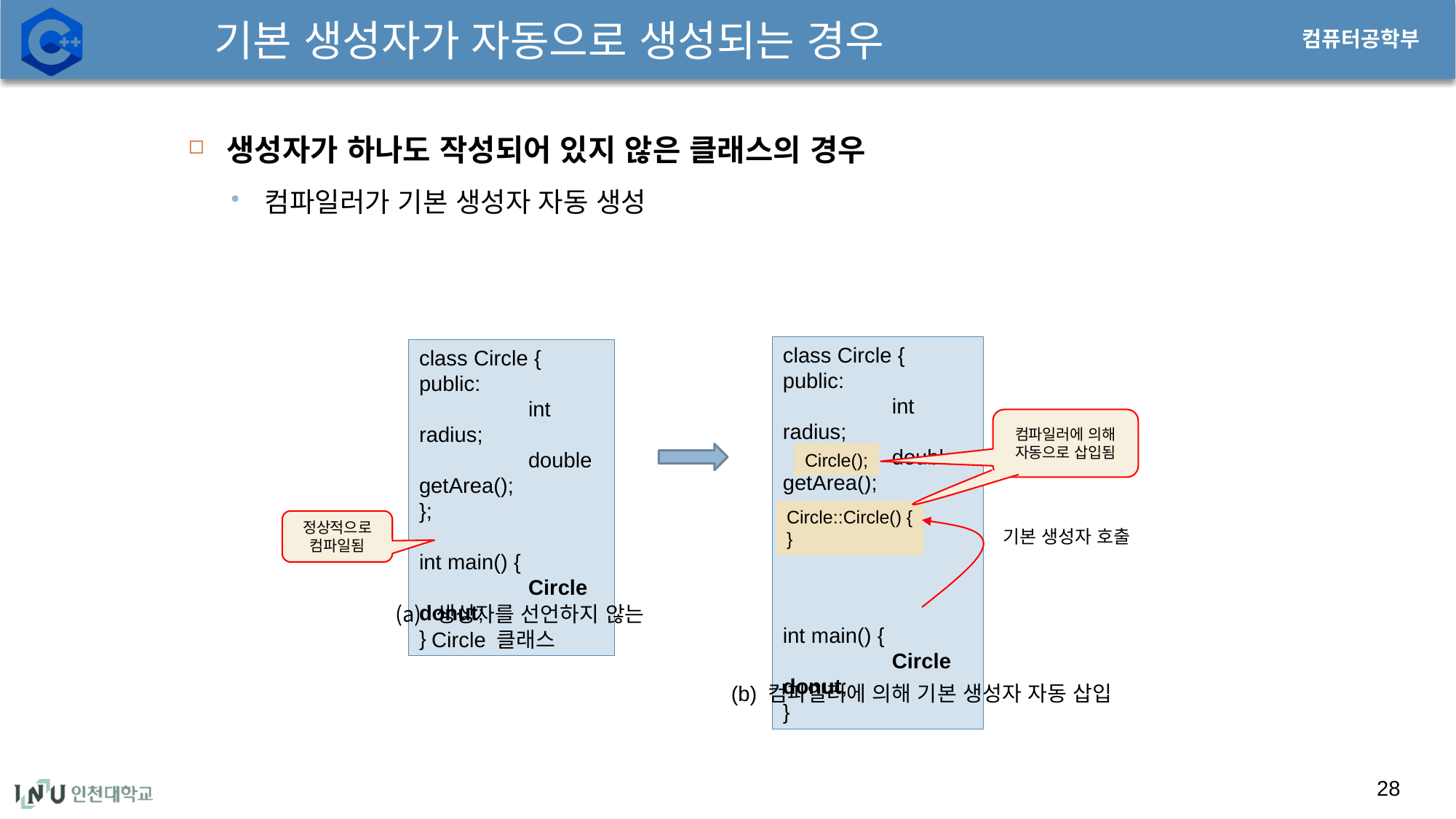

# 기본 생성자가 자동으로 생성되는 경우
생성자가 하나도 작성되어 있지 않은 클래스의 경우
컴파일러가 기본 생성자 자동 생성
class Circle {
public:
	int radius;
	double getArea();

};

int main() {
	Circle donut;
}
class Circle {
public:
	int radius;
	double getArea();
};

int main() {
	Circle donut;
}
컴파일러에 의해 자동으로 삽입됨
Circle();

Circle::Circle() {
}
정상적으로 컴파일됨

기본 생성자 호출
생성자를 선언하지 않는
      Circle 클래스
(b) 컴파일러에 의해 기본 생성자 자동 삽입